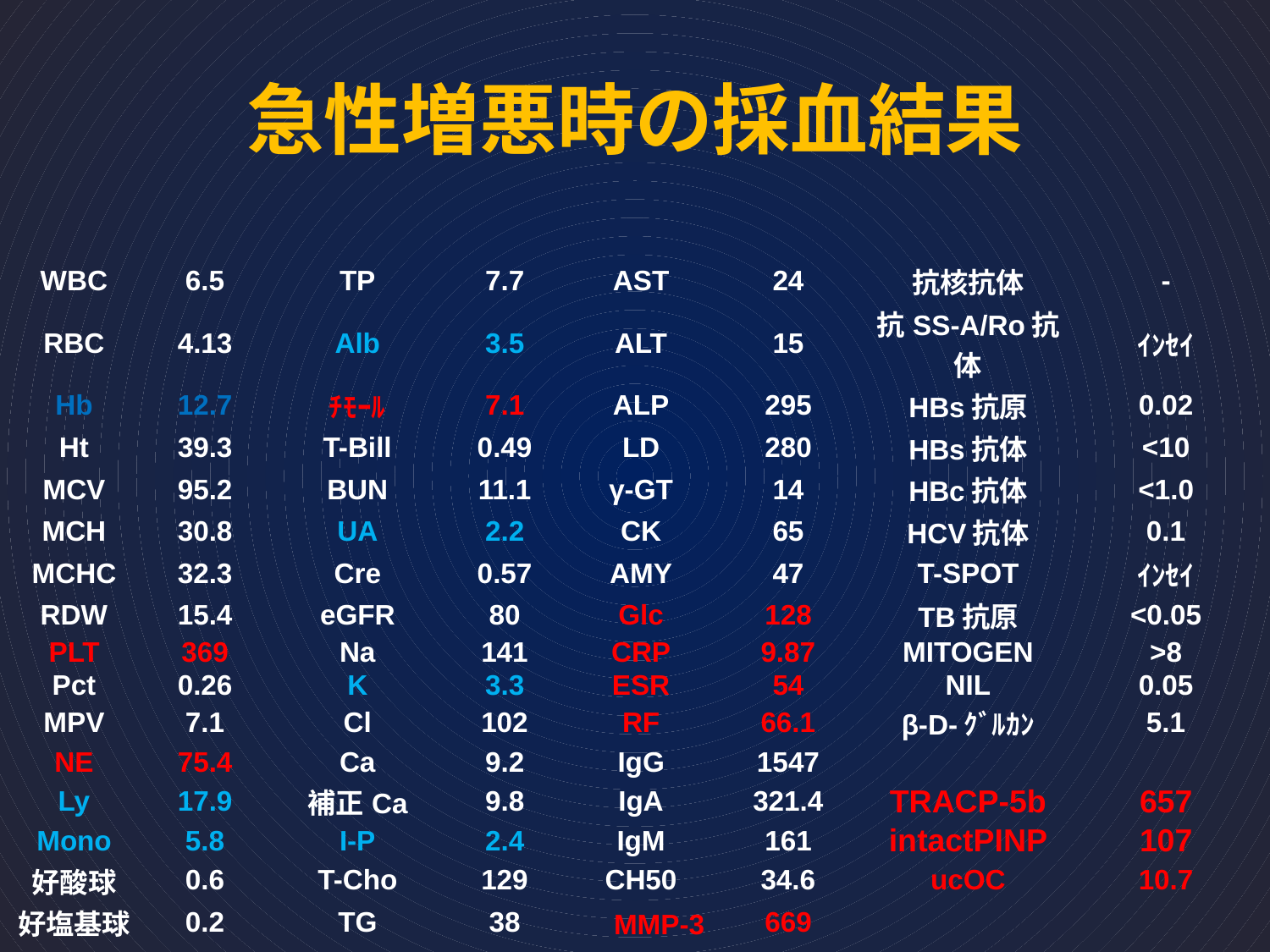

# 急性増悪時の採血結果
|  |  |  |  |  |  |  |  |
| --- | --- | --- | --- | --- | --- | --- | --- |
| WBC | 6.5 | TP | 7.7 | AST | 24 | 抗核抗体 | - |
| RBC | 4.13 | Alb | 3.5 | ALT | 15 | 抗SS-A/Ro抗体 | ｲﾝｾｲ |
| Hb | 12.7 | ﾁﾓｰﾙ | 7.1 | ALP | 295 | HBs抗原 | 0.02 |
| Ht | 39.3 | T-Bill | 0.49 | LD | 280 | HBs抗体 | <10 |
| MCV | 95.2 | BUN | 11.1 | γ-GT | 14 | HBc抗体 | <1.0 |
| MCH | 30.8 | UA | 2.2 | CK | 65 | HCV抗体 | 0.1 |
| MCHC | 32.3 | Cre | 0.57 | AMY | 47 | T-SPOT | ｲﾝｾｲ |
| RDW | 15.4 | eGFR | 80 | Glc | 128 | TB抗原 | <0.05 |
| PLT | 369 | Na | 141 | CRP | 9.87 | MITOGEN | >8 |
| Pct | 0.26 | K | 3.3 | ESR | 54 | NIL | 0.05 |
| MPV | 7.1 | Cl | 102 | RF | 66.1 | β-D-ｸﾞﾙｶﾝ | 5.1 |
| NE | 75.4 | Ca | 9.2 | IgG | 1547 |  |  |
| Ly | 17.9 | 補正Ca | 9.8 | IgA | 321.4 | TRACP-5b | 657 |
| Mono | 5.8 | I-P | 2.4 | IgM | 161 | intactPINP | 107 |
| 好酸球 | 0.6 | T-Cho | 129 | CH50 | 34.6 | ucOC | 10.7 |
| 好塩基球 | 0.2 | TG | 38 | MMP-3 | 669 |  |  |
|  |  |  |  |  |  |  |  |